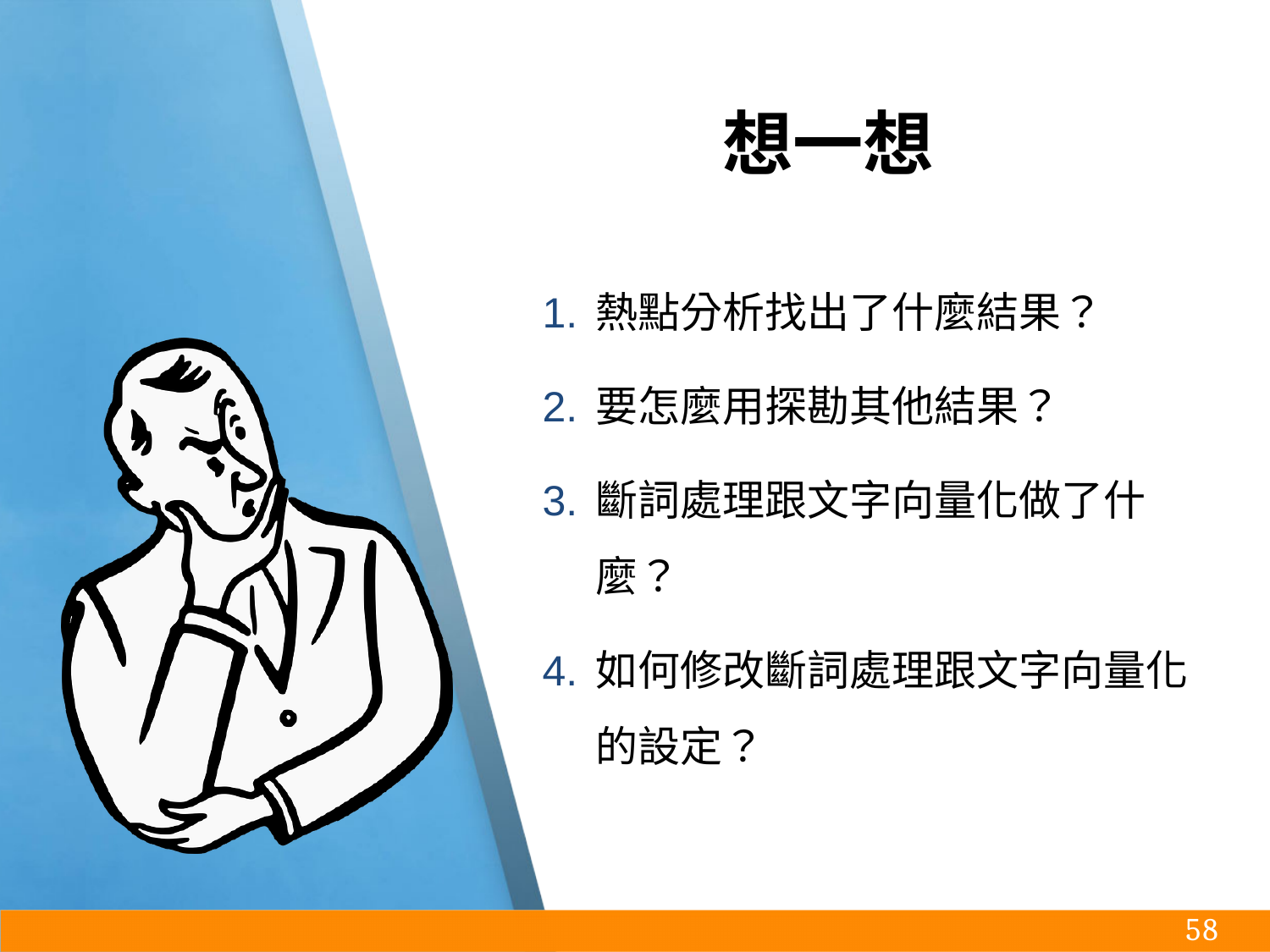

# 想一想
熱點分析找出了什麼結果？
要怎麼用探勘其他結果？
斷詞處理跟文字向量化做了什麼？
如何修改斷詞處理跟文字向量化的設定？
58